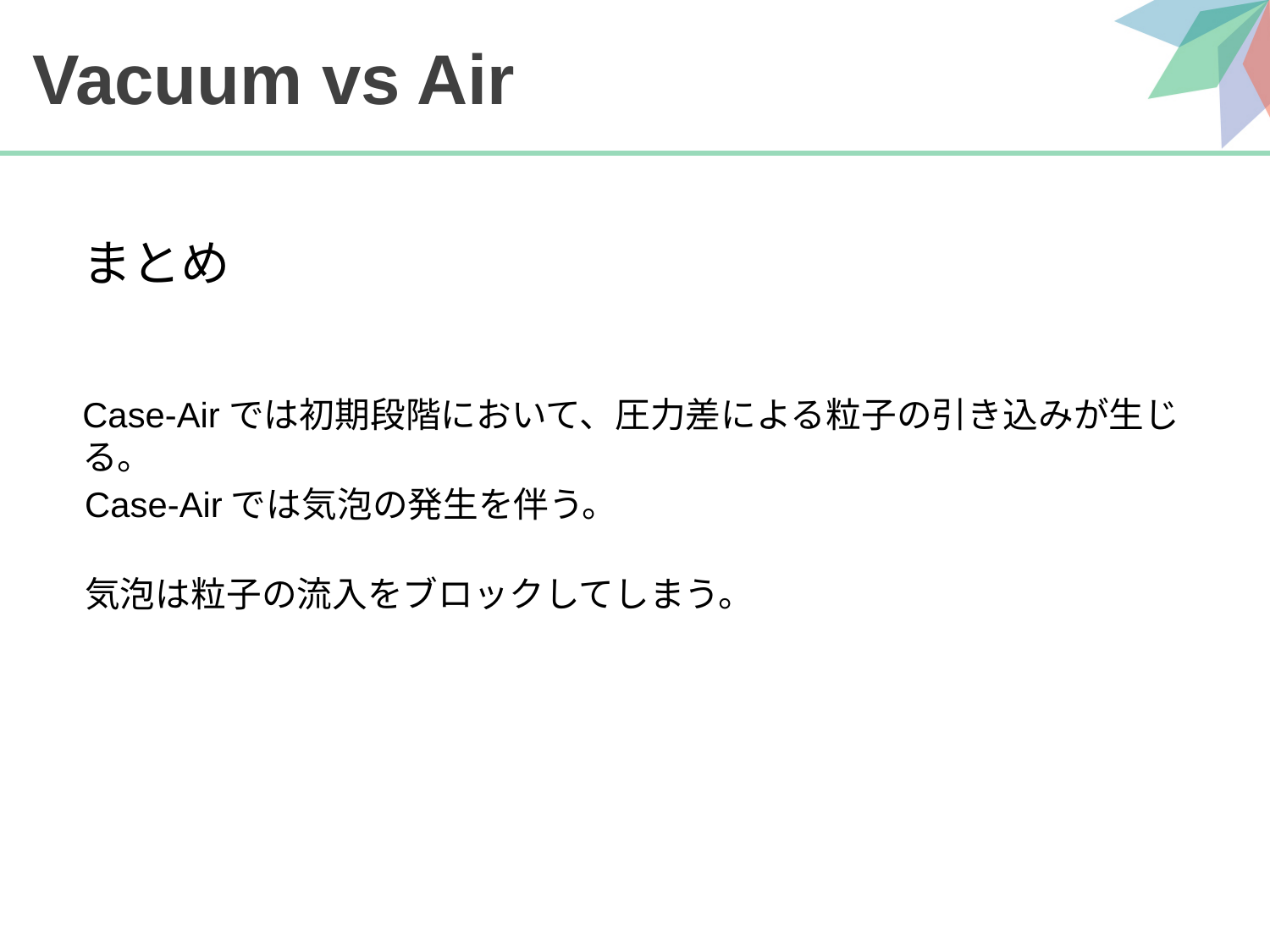

# Vacuum vs Air

まとめ
Case-Airでは初期段階において、圧力差による粒子の引き込みが生じる。
Case-Airでは気泡の発生を伴う。
気泡は粒子の流入をブロックしてしまう。